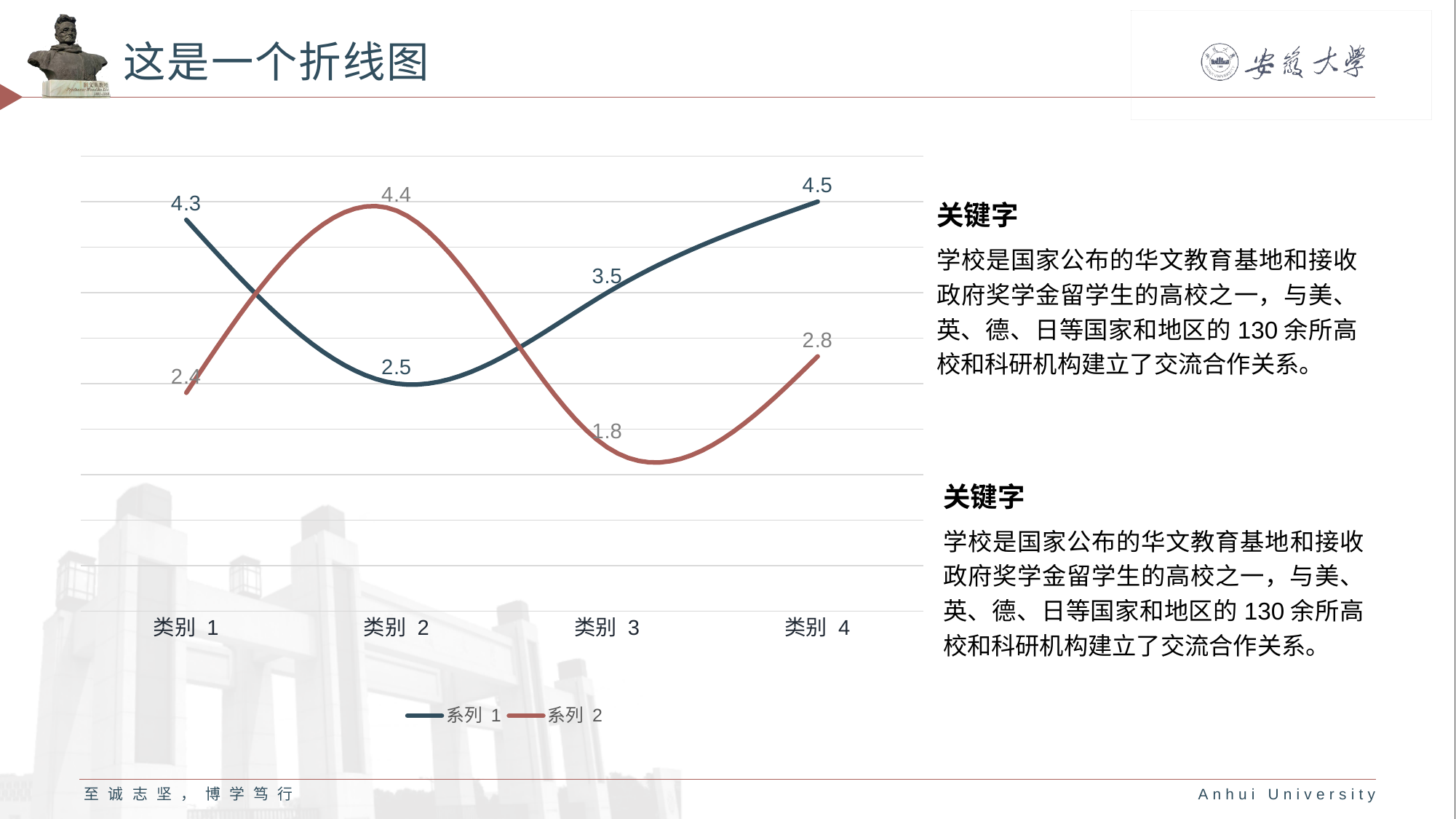

# 这是一个折线图

### Chart

| Category | 系列 1 | 系列 2 |
|---|---|---|
| 类别 1 | 4.3 | 2.4 |
| 类别 2 | 2.5 | 4.4 |
| 类别 3 | 3.5 | 1.8 |
| 类别 4 | 4.5 | 2.8 |
关键字
学校是国家公布的华文教育基地和接收政府奖学金留学生的高校之一，与美、英、德、日等国家和地区的130余所高校和科研机构建立了交流合作关系。
关键字
学校是国家公布的华文教育基地和接收政府奖学金留学生的高校之一，与美、英、德、日等国家和地区的130余所高校和科研机构建立了交流合作关系。